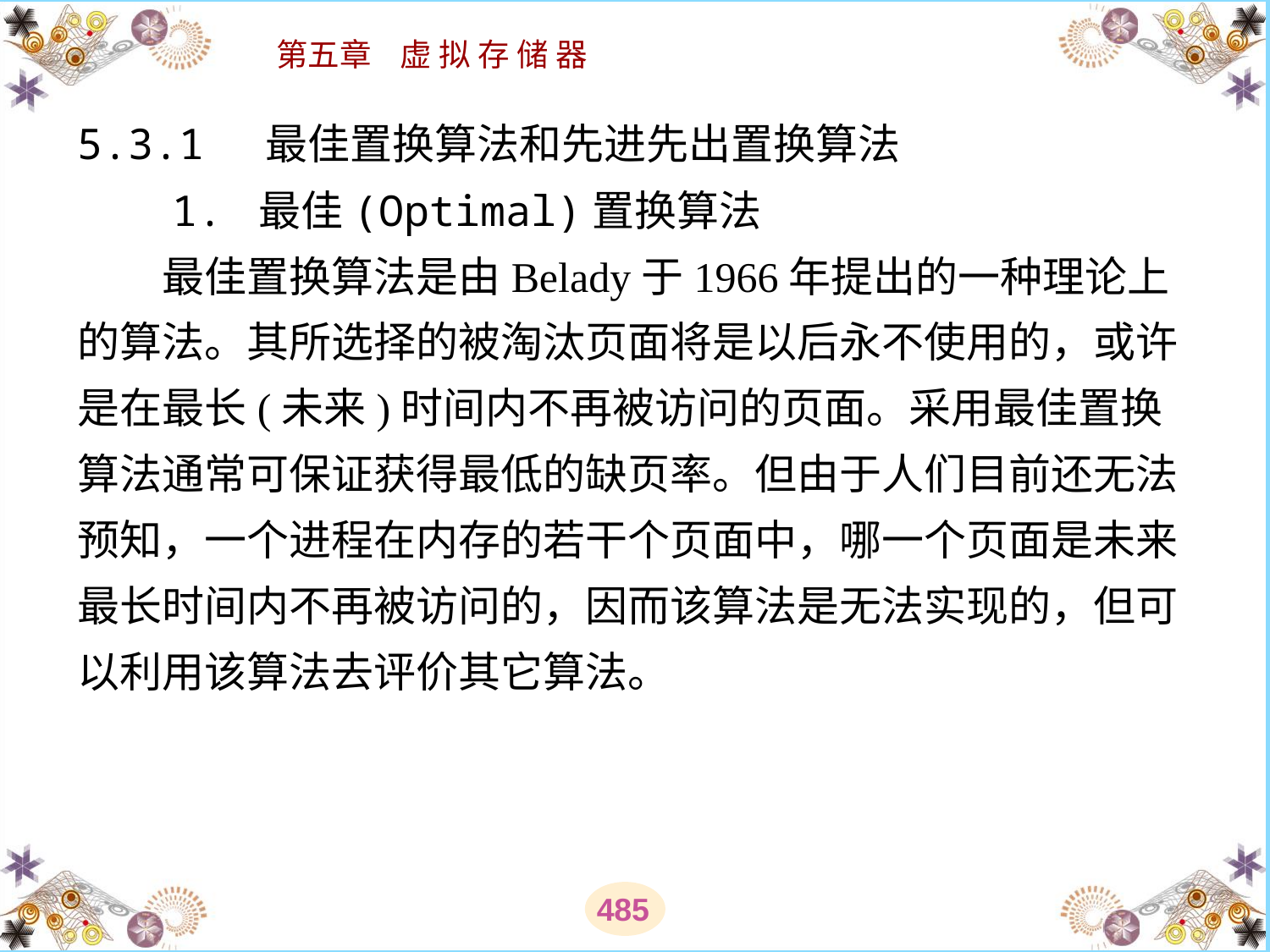

# 5.3.1  最佳置换算法和先进先出置换算法 　　1. 最佳(Optimal)置换算法 　　最佳置换算法是由Belady于1966年提出的一种理论上的算法。其所选择的被淘汰页面将是以后永不使用的，或许是在最长(未来)时间内不再被访问的页面。采用最佳置换算法通常可保证获得最低的缺页率。但由于人们目前还无法预知，一个进程在内存的若干个页面中，哪一个页面是未来最长时间内不再被访问的，因而该算法是无法实现的，但可以利用该算法去评价其它算法。